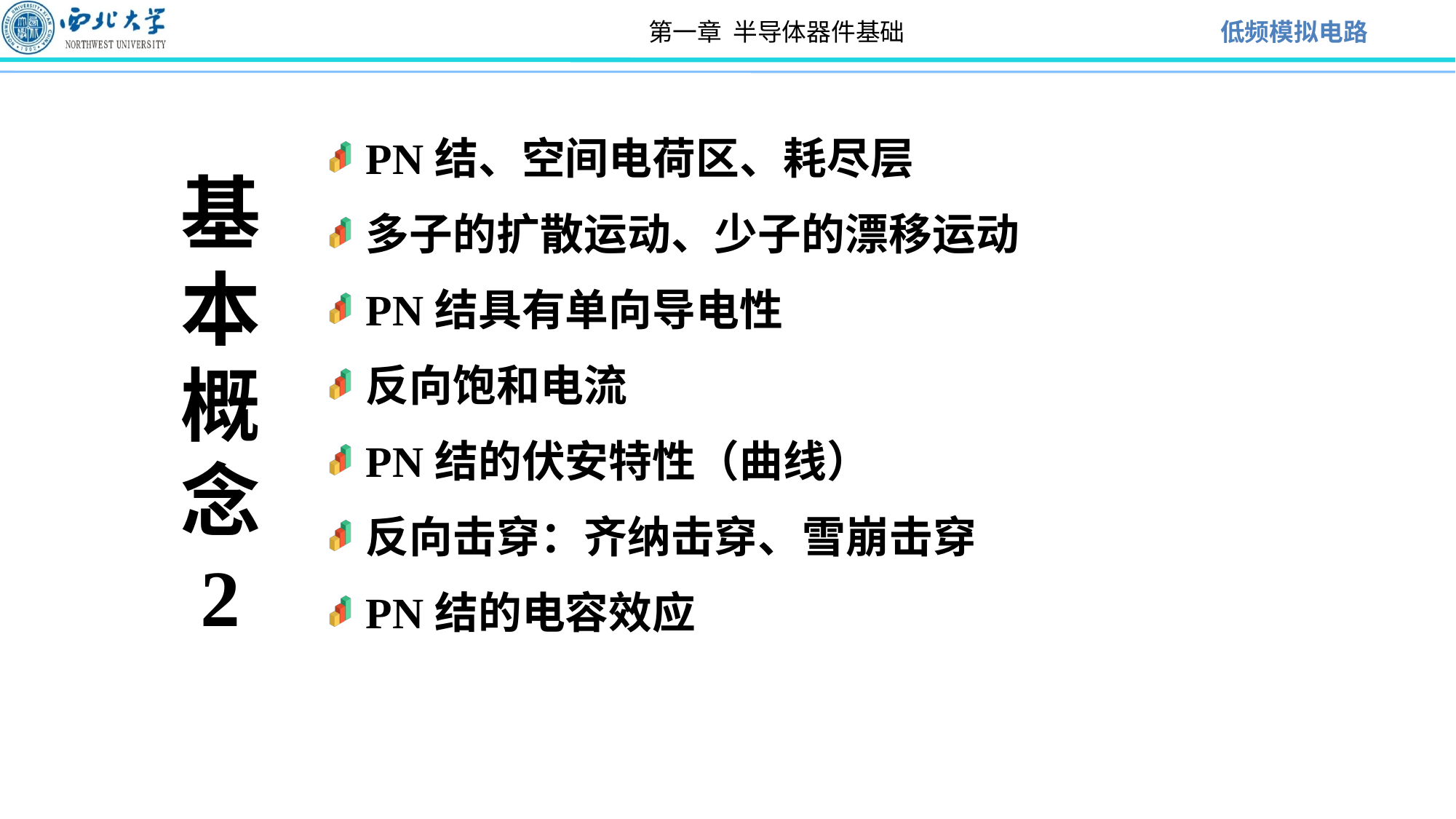

PN结、空间电荷区、耗尽层
多子的扩散运动、少子的漂移运动
PN结具有单向导电性
反向饱和电流
PN结的伏安特性（曲线）
反向击穿：齐纳击穿、雪崩击穿
PN结的电容效应
基
本
概
念
2
19